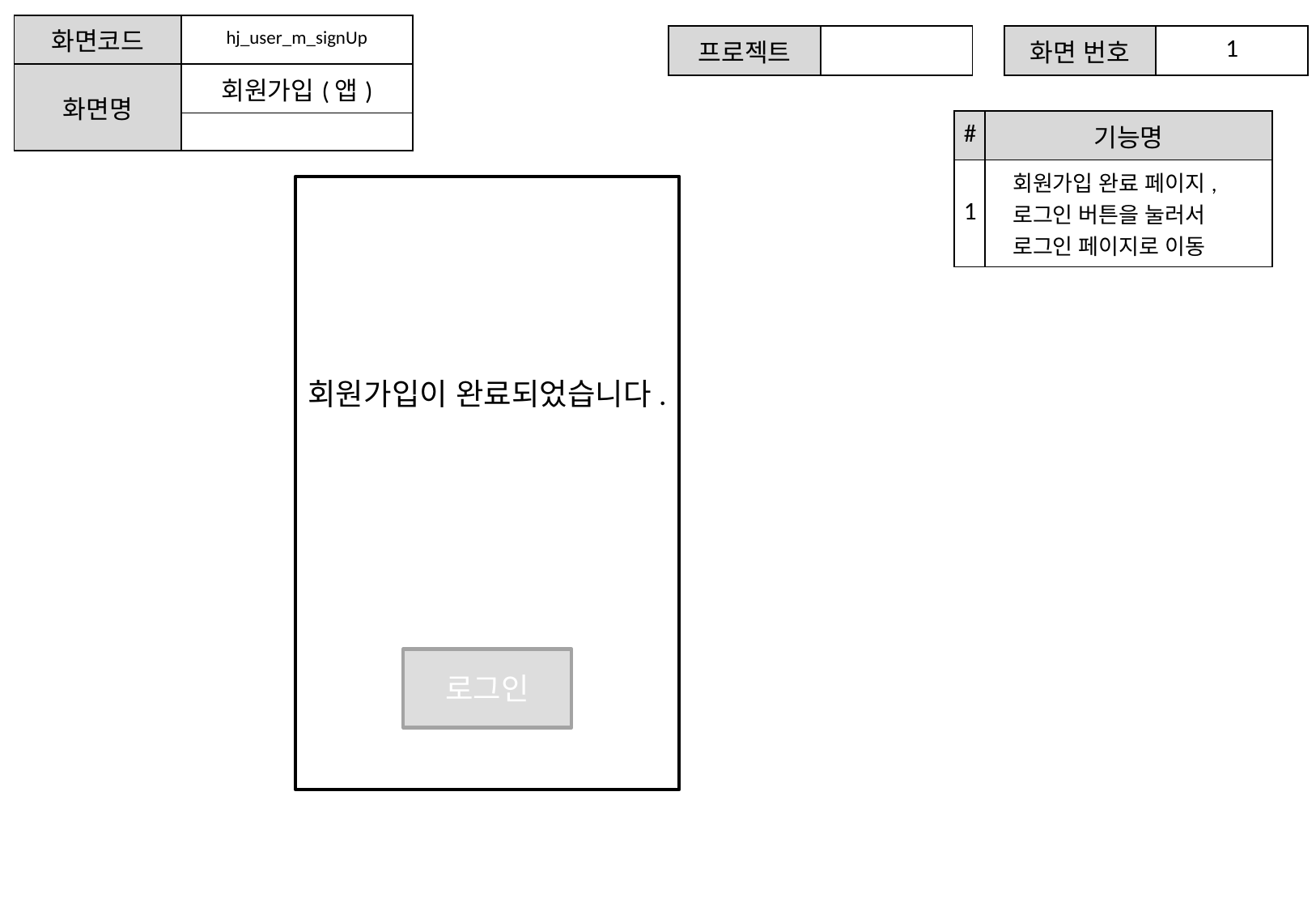

| 화면코드 | hj\_user\_m\_signUp |
| --- | --- |
| 화면명 | 회원가입(앱) |
|  |  |
| 프로젝트 |  |
| --- | --- |
| 화면 번호 | 1 |
| --- | --- |
| # | 기능명 |
| --- | --- |
| 1 | 회원가입 완료 페이지, 로그인 버튼을 눌러서 로그인 페이지로 이동 |

회원가입이 완료되었습니다.
로그인